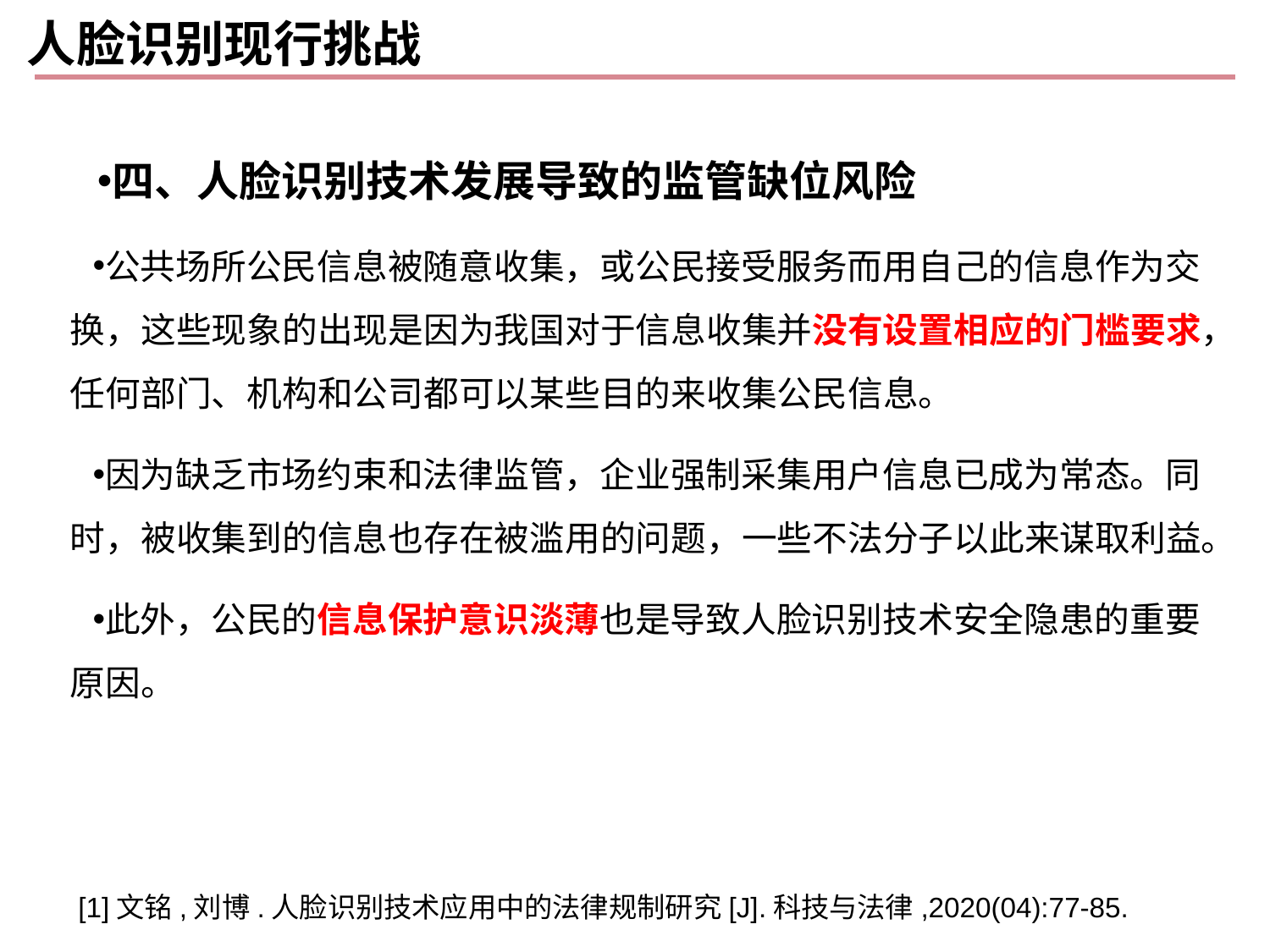

# 人脸识别现行挑战
四、人脸识别技术发展导致的监管缺位风险
公共场所公民信息被随意收集，或公民接受服务而用自己的信息作为交换，这些现象的出现是因为我国对于信息收集并没有设置相应的门槛要求，任何部门、机构和公司都可以某些目的来收集公民信息。
因为缺乏市场约束和法律监管，企业强制采集用户信息已成为常态。同时，被收集到的信息也存在被滥用的问题，一些不法分子以此来谋取利益。
此外，公民的信息保护意识淡薄也是导致人脸识别技术安全隐患的重要原因。
[1]文铭,刘博.人脸识别技术应用中的法律规制研究[J].科技与法律,2020(04):77-85.